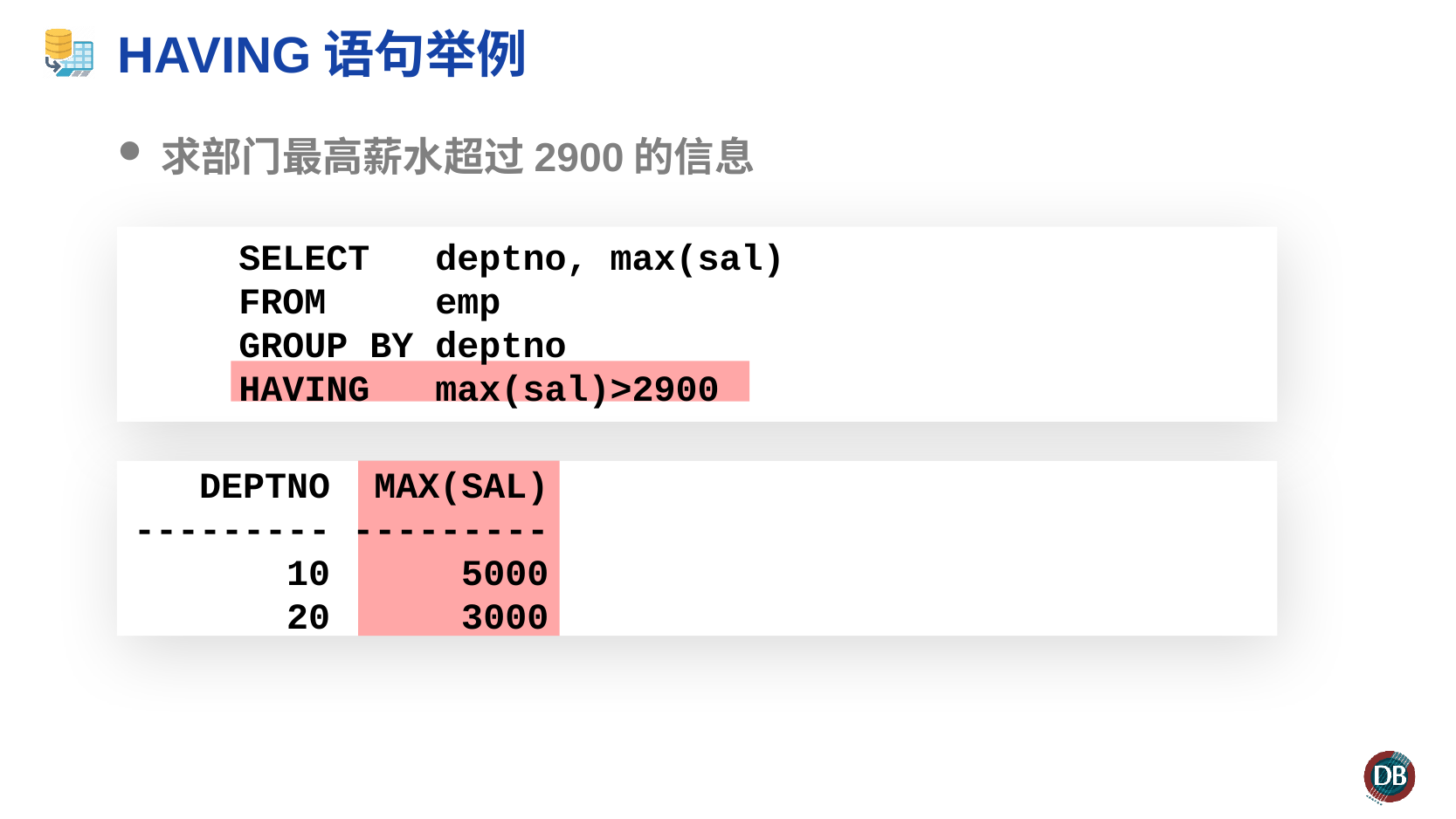

# HAVING语句举例
求部门最高薪水超过2900的信息

     SELECT   deptno, max(sal)
     FROM     emp
     GROUP BY deptno
     HAVING   max(sal)>2900

   DEPTNO  MAX(SAL)
--------- ---------
       10      5000
       20      3000